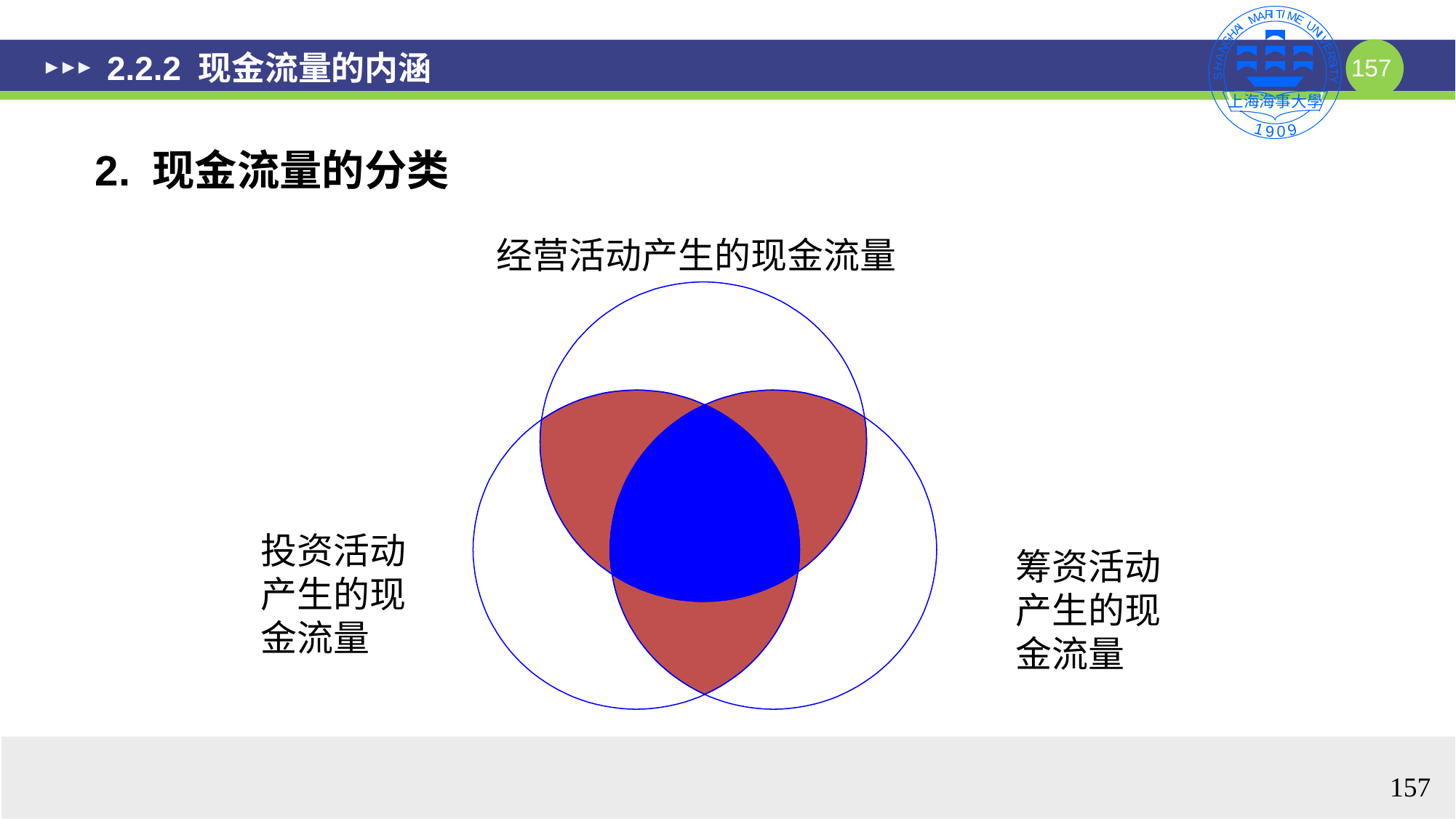

# 2.2.2 现金流量的内涵
2. 现金流量的分类
经营活动产生的现金流量

投资活动产生的现金流量
筹资活动产生的现金流量

157
157